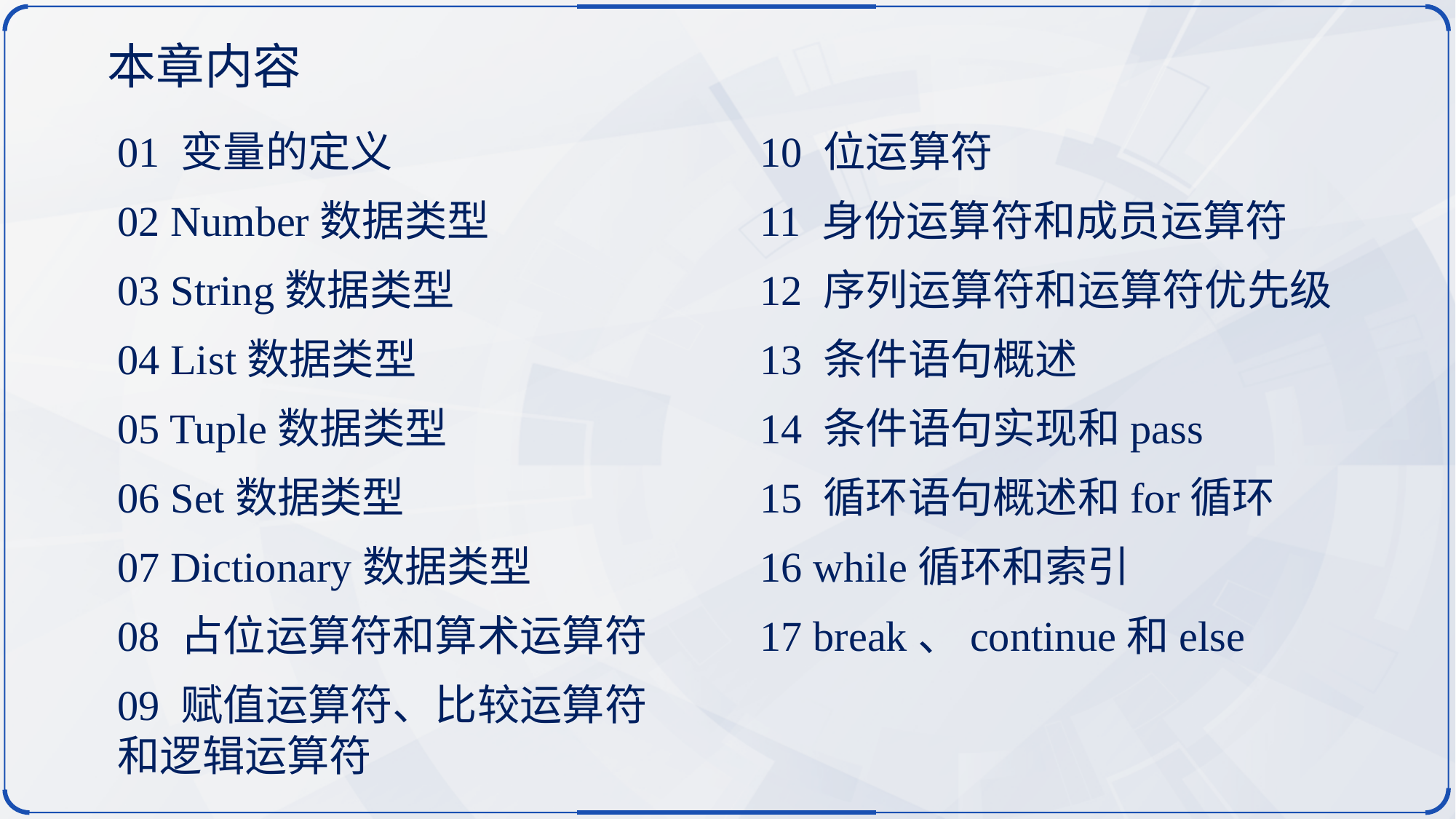

本章内容
10 位运算符
11 身份运算符和成员运算符
12 序列运算符和运算符优先级
13 条件语句概述
14 条件语句实现和pass
15 循环语句概述和for循环
16 while循环和索引
17 break、continue和else
01 变量的定义
02 Number数据类型
03 String数据类型
04 List数据类型
05 Tuple数据类型
06 Set数据类型
07 Dictionary数据类型
08 占位运算符和算术运算符
09 赋值运算符、比较运算符和逻辑运算符